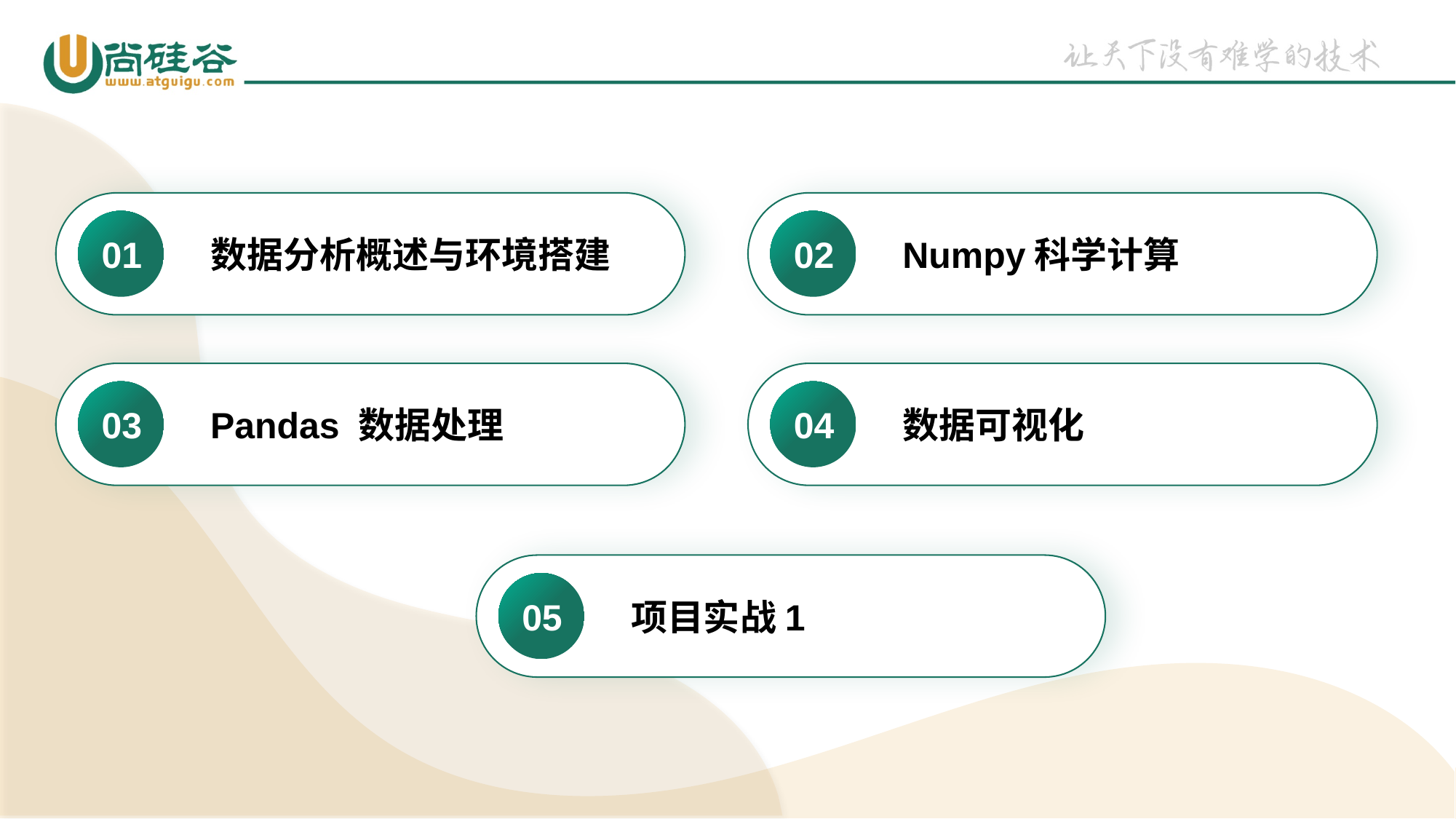

01
数据分析概述与环境搭建

02
Numpy科学计算

03
Pandas 数据处理

04
数据可视化

05
项目实战1